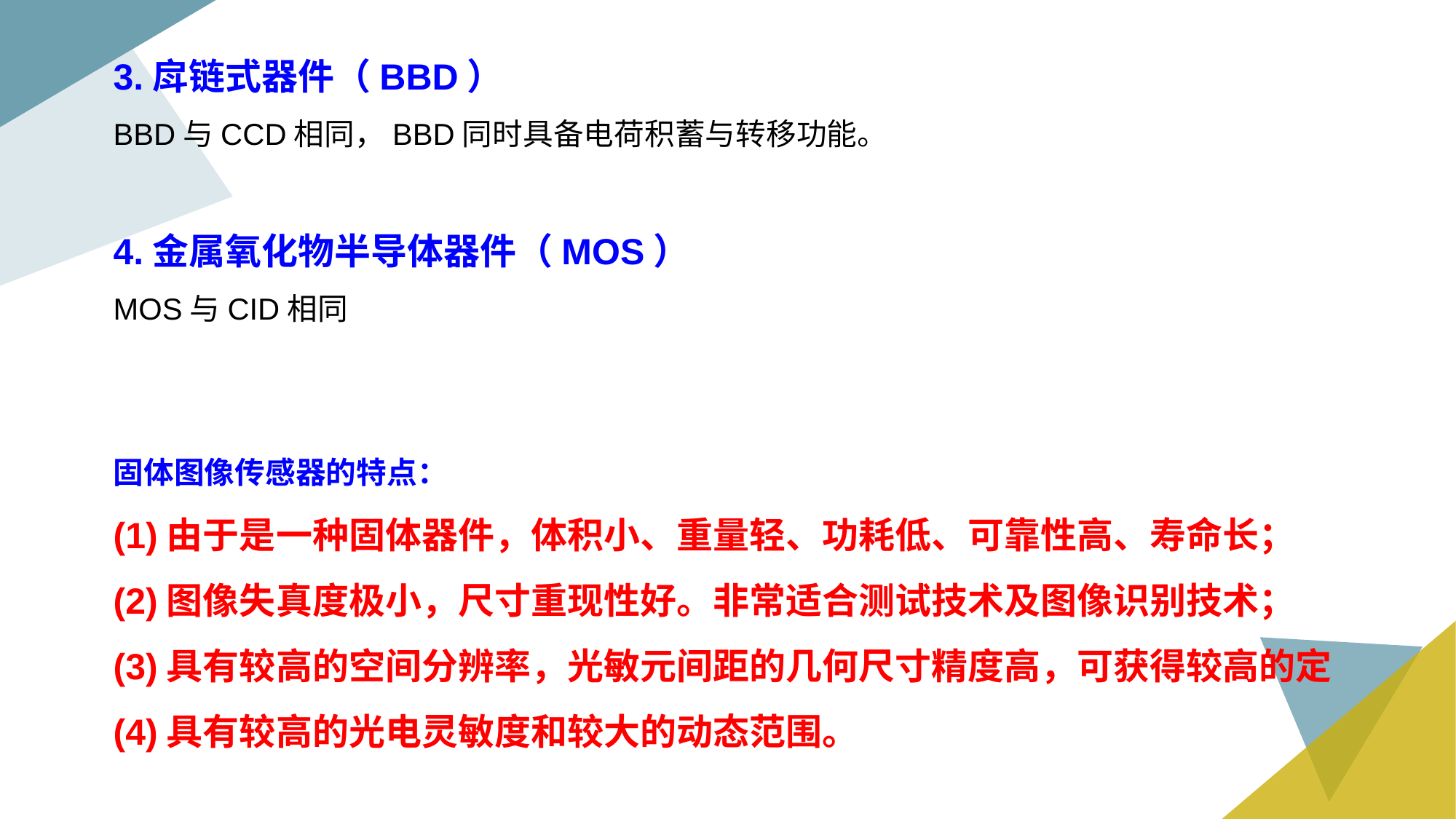

3.戽链式器件（BBD）
BBD与CCD相同，BBD同时具备电荷积蓄与转移功能。

4.金属氧化物半导体器件（MOS）
MOS与CID相同

固体图像传感器的特点：
(1)由于是一种固体器件，体积小、重量轻、功耗低、可靠性高、寿命长；
(2)图像失真度极小，尺寸重现性好。非常适合测试技术及图像识别技术；
(3)具有较高的空间分辨率，光敏元间距的几何尺寸精度高，可获得较高的定
(4)具有较高的光电灵敏度和较大的动态范围。